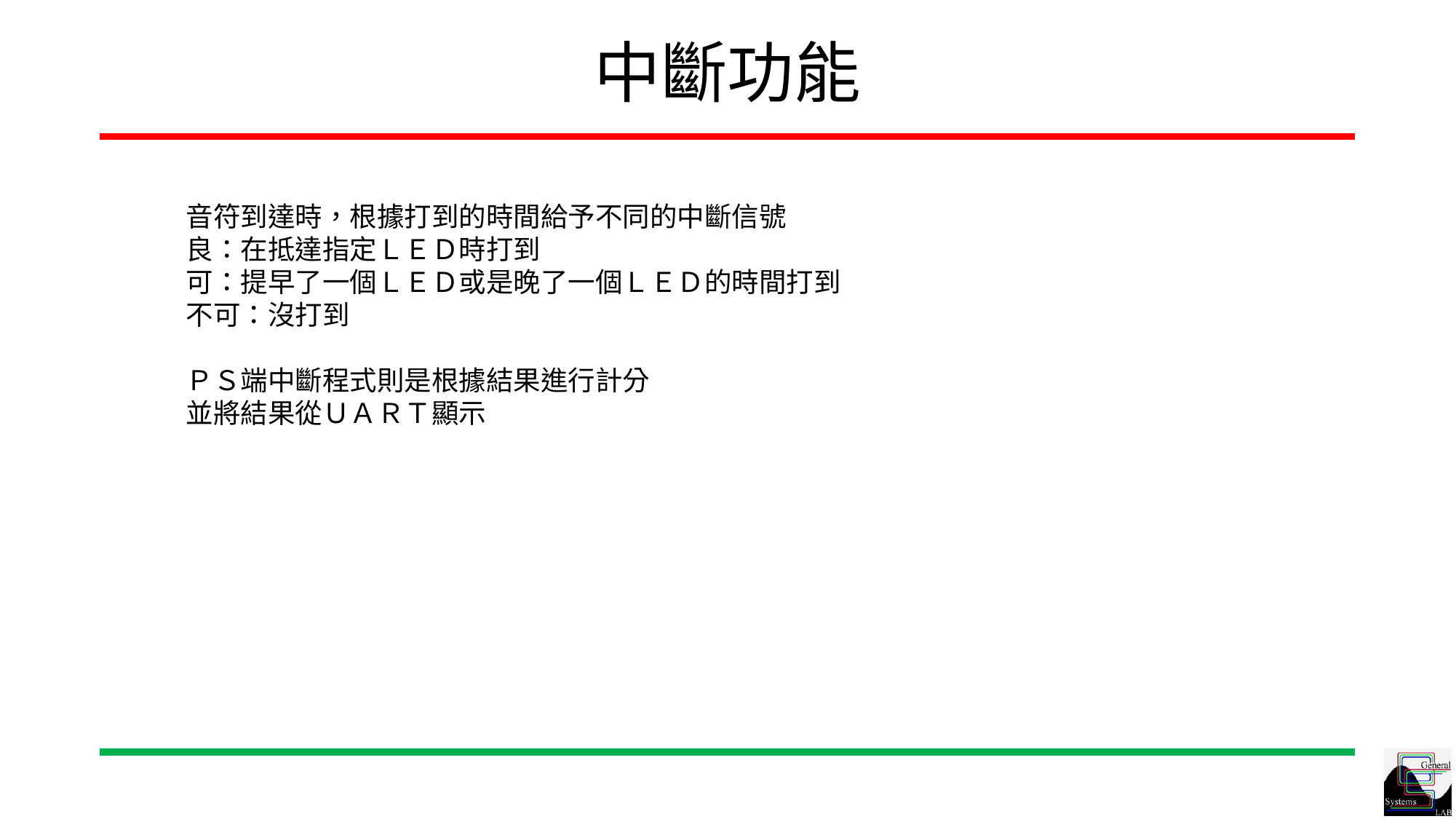

中斷功能
音符到達時，根據打到的時間給予不同的中斷信號
良：在抵達指定ＬＥＤ時打到
可：提早了一個ＬＥＤ或是晚了一個ＬＥＤ的時間打到
不可：沒打到

ＰＳ端中斷程式則是根據結果進行計分
並將結果從ＵＡＲＴ顯示